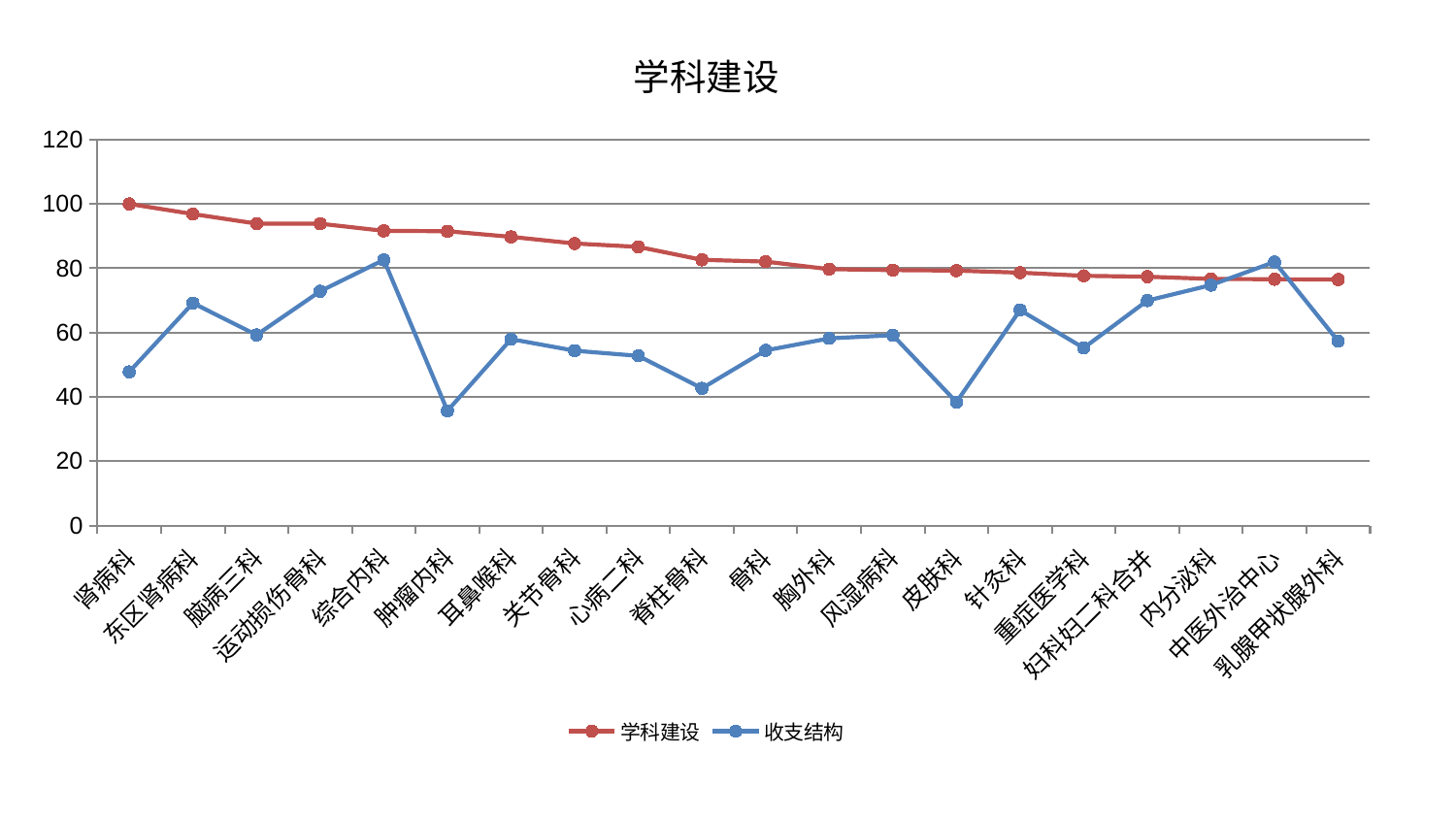

### Chart: 学科建设

| Category | 学科建设 | 收支结构 |
|---|---|---|
| 肾病科 | 100.0 | 47.79780391726713 |
| 东区肾病科 | 96.85860624539184 | 69.16915837622352 |
| 脑病三科 | 93.8893957821522 | 59.2612420200778 |
| 运动损伤骨科 | 93.84416182872948 | 72.85504866433321 |
| 综合内科 | 91.63290281785682 | 82.60736028301628 |
| 肿瘤内科 | 91.5093284344847 | 35.6649941062646 |
| 耳鼻喉科 | 89.76315062628541 | 57.96176997362245 |
| 关节骨科 | 87.70627095984399 | 54.35842430242985 |
| 心病二科 | 86.65243352750646 | 52.75932361492173 |
| 脊柱骨科 | 82.61963184670111 | 42.653276990177716 |
| 骨科 | 82.07437946750092 | 54.45195812233643 |
| 胸外科 | 79.72480595693118 | 58.19764731757373 |
| 风湿病科 | 79.42609093064019 | 59.1862116248995 |
| 皮肤科 | 79.26821903645316 | 38.36187841015871 |
| 针灸科 | 78.62694731556567 | 66.99383791347651 |
| 重症医学科 | 77.64429160798133 | 55.210158322105706 |
| 妇科妇二科合并 | 77.3702080405598 | 69.94952733310623 |
| 内分泌科 | 76.6823035635177 | 74.76655992100592 |
| 中医外治中心 | 76.57862940862998 | 81.95772027032227 |
| 乳腺甲状腺外科 | 76.49817234708702 | 57.32031995574737 |
219